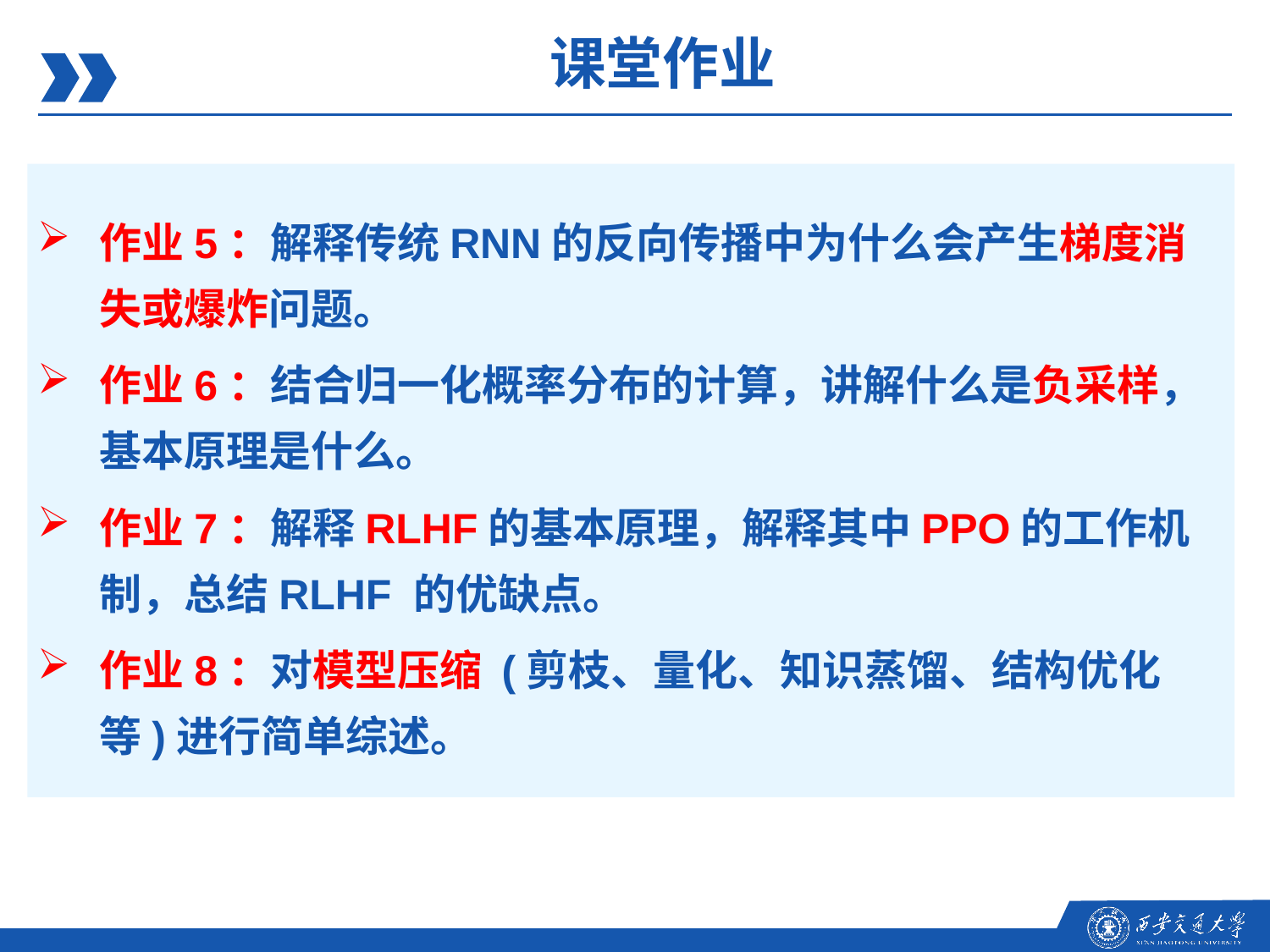

课堂作业
作业5：解释传统RNN的反向传播中为什么会产生梯度消失或爆炸问题。
作业6：结合归一化概率分布的计算，讲解什么是负采样，基本原理是什么。
作业7：解释RLHF的基本原理，解释其中PPO的工作机制，总结RLHF 的优缺点。
作业8：对模型压缩 (剪枝、量化、知识蒸馏、结构优化等)进行简单综述。